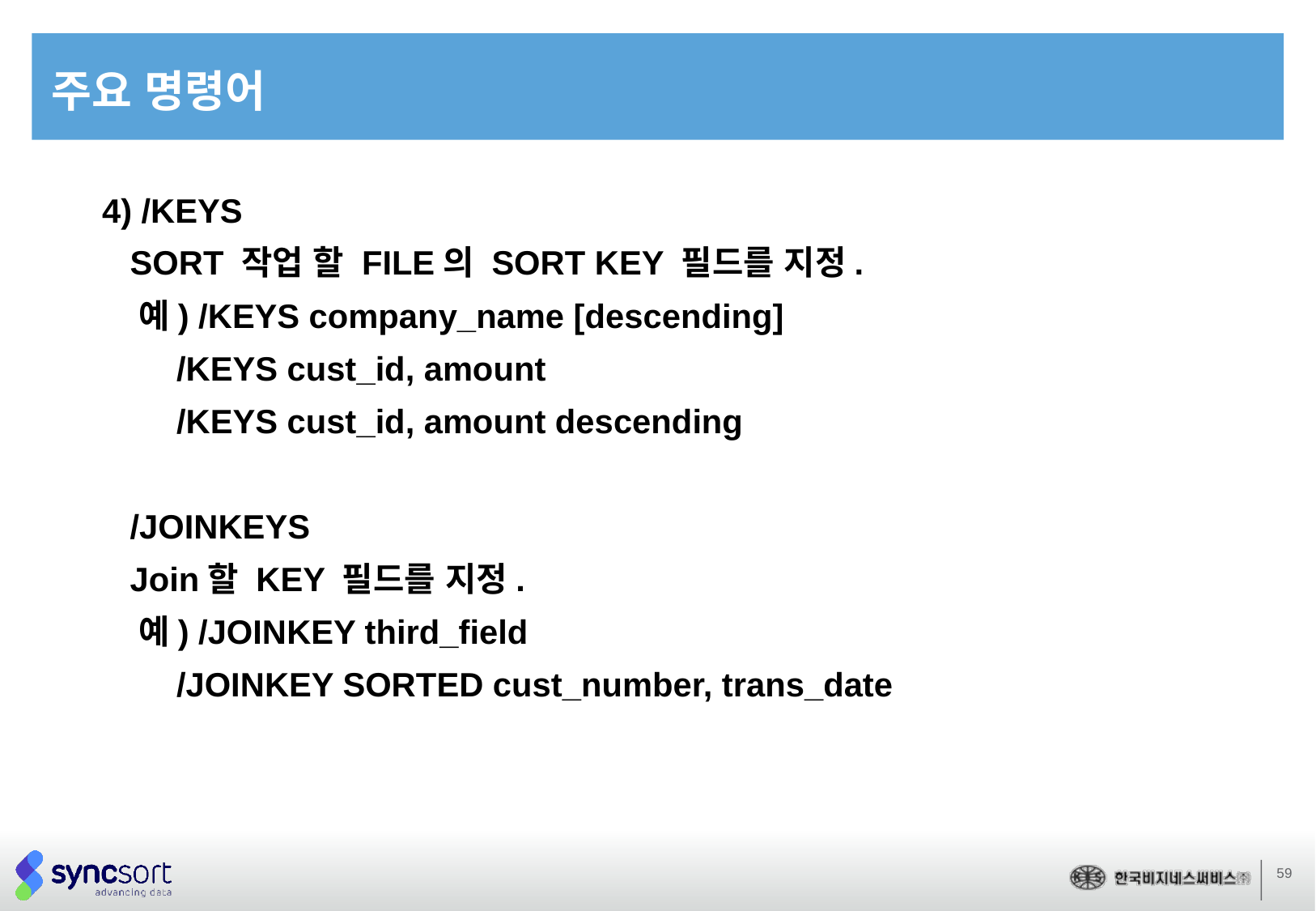

# 주요 명령어
4) /KEYS
   SORT 작업 할 FILE의 SORT KEY 필드를 지정.
   예) /KEYS company_name [descending]
        /KEYS cust_id, amount
        /KEYS cust_id, amount descending

   /JOINKEYS
   Join할 KEY 필드를 지정.
   예) /JOINKEY third_field
        /JOINKEY SORTED cust_number, trans_date
59